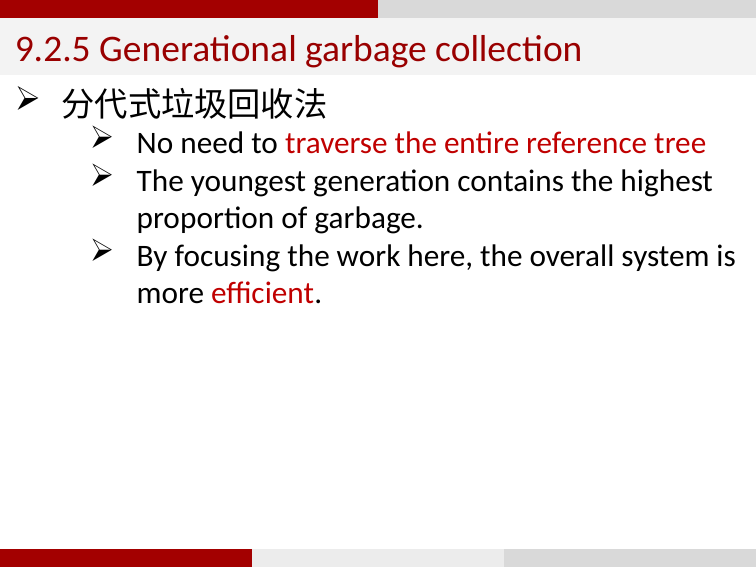

9.2.5 Generational garbage collection
分代式垃圾回收法
No need to traverse the entire reference tree
The youngest generation contains the highest proportion of garbage.
By focusing the work here, the overall system is more efficient.

Older generations are garbage collected infrequently
The youngest generation can be collected in 5 to 50ms (1ms = 00.001 seconds)

74